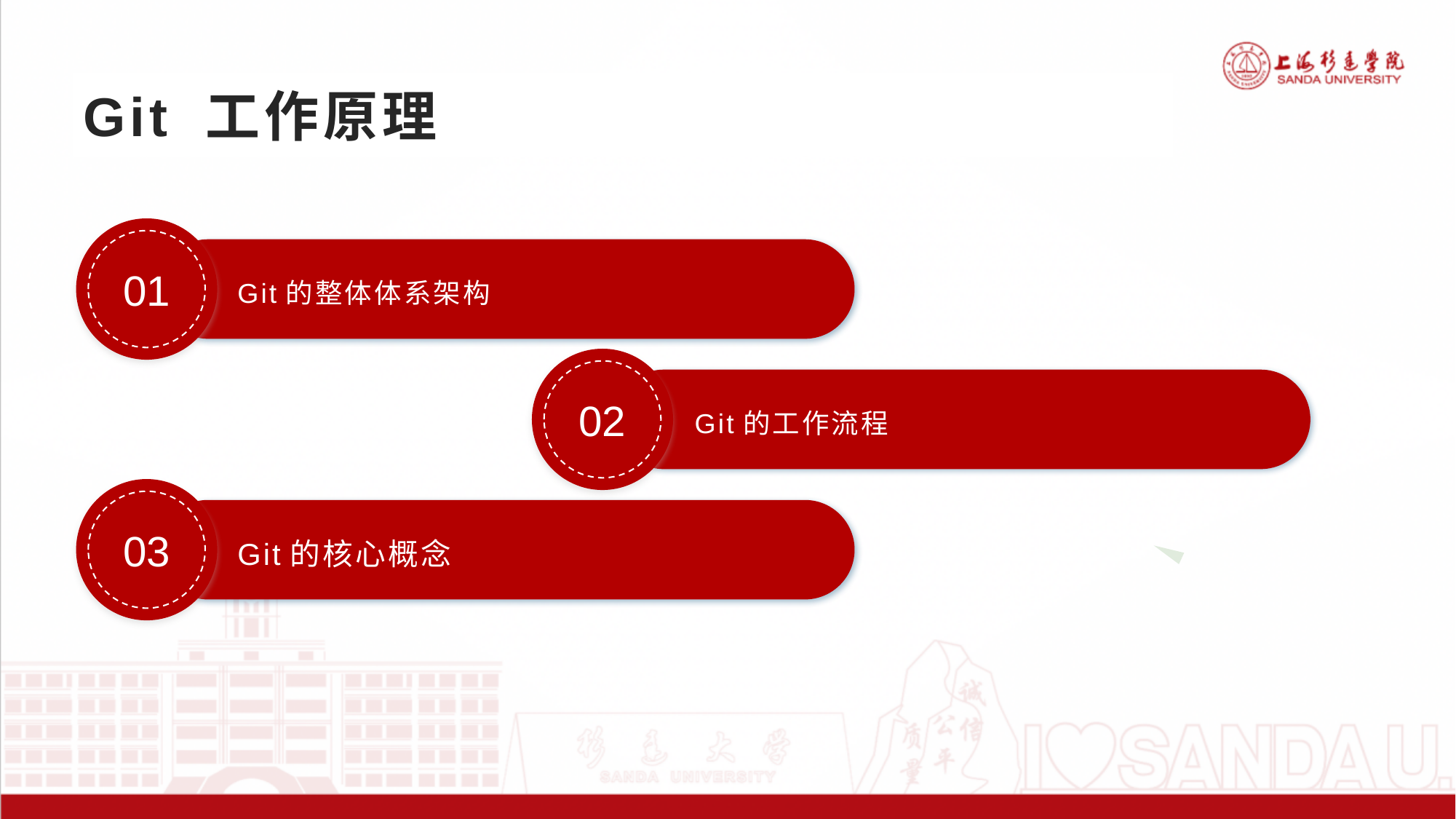

# Git 工作原理

01

Git的整体体系架构

02

Git的工作流程

03

Git的核心概念